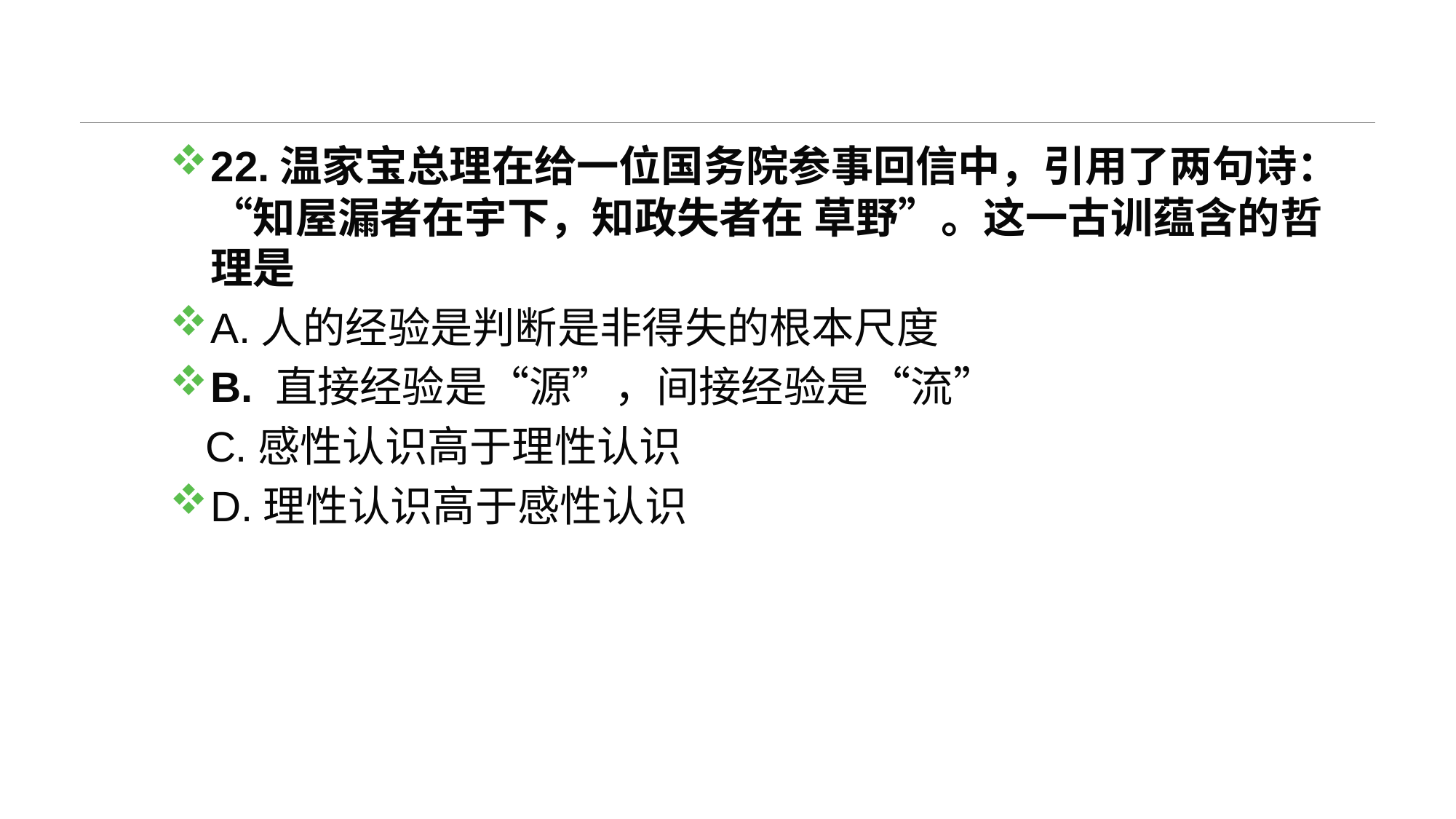

#
22.温家宝总理在给一位国务院参事回信中，引用了两句诗：“知屋漏者在宇下，知政失者在 草野”。这一古训蕴含的哲理是
A.人的经验是判断是非得失的根本尺度
B. 直接经验是“源”，间接经验是“流”
   C.感性认识高于理性认识
D.理性认识高于感性认识